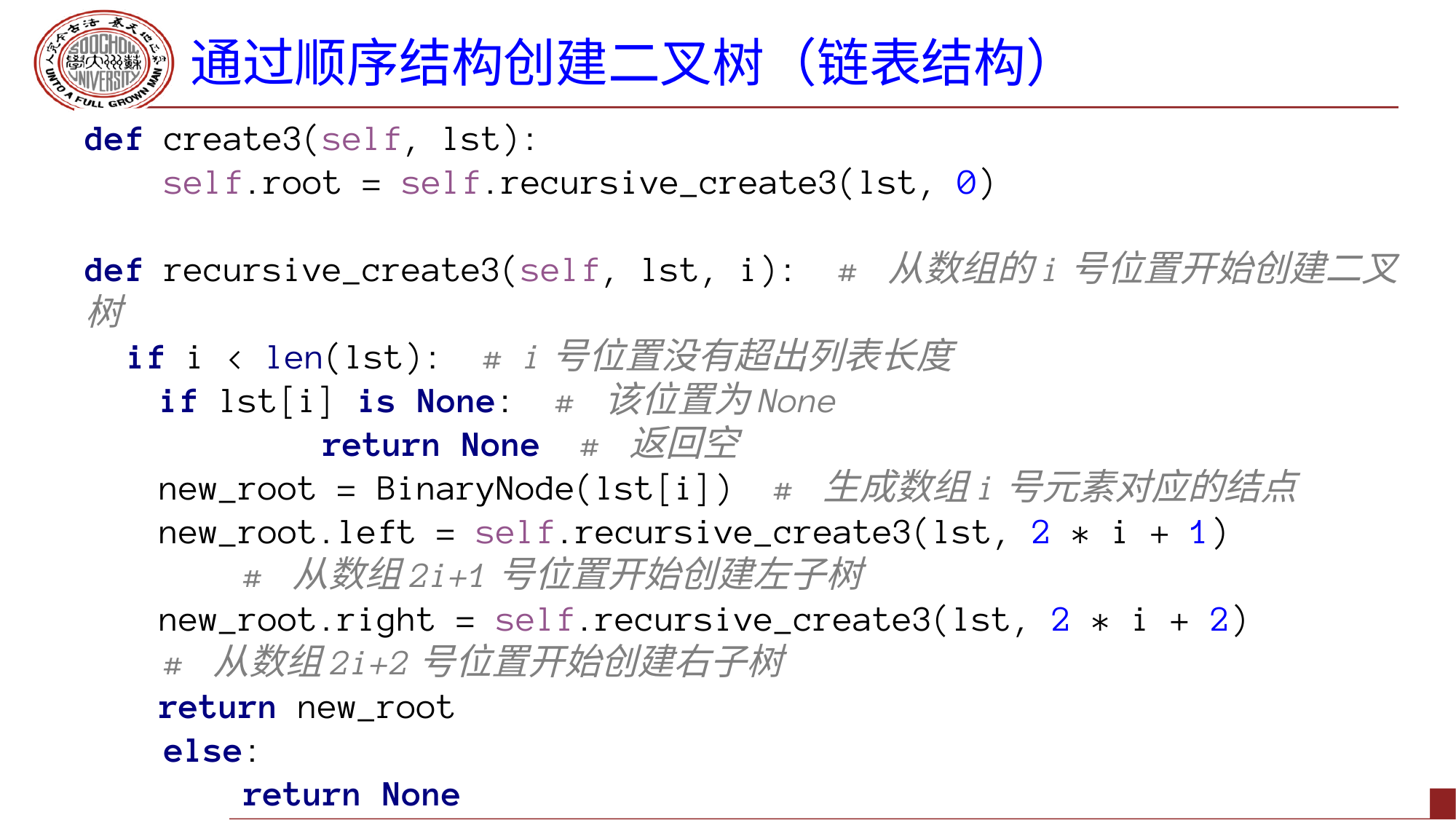

# 通过顺序结构创建二叉树（链表结构）
def create3(self, lst):
    self.root = self.recursive_create3(lst, 0)
def recursive_create3(self, lst, i):  # 从数组的i号位置开始创建二叉树
    if i < len(lst):  # i号位置没有超出列表长度
        if lst[i] is None:  # 该位置为None
            return None  # 返回空
        new_root = BinaryNode(lst[i])  # 生成数组i号元素对应的结点
        new_root.left = self.recursive_create3(lst, 2 * i + 1)
        # 从数组2i+1号位置开始创建左子树
        new_root.right = self.recursive_create3(lst, 2 * i + 2)
    # 从数组2i+2号位置开始创建右子树
        return new_root
    else:
        return None